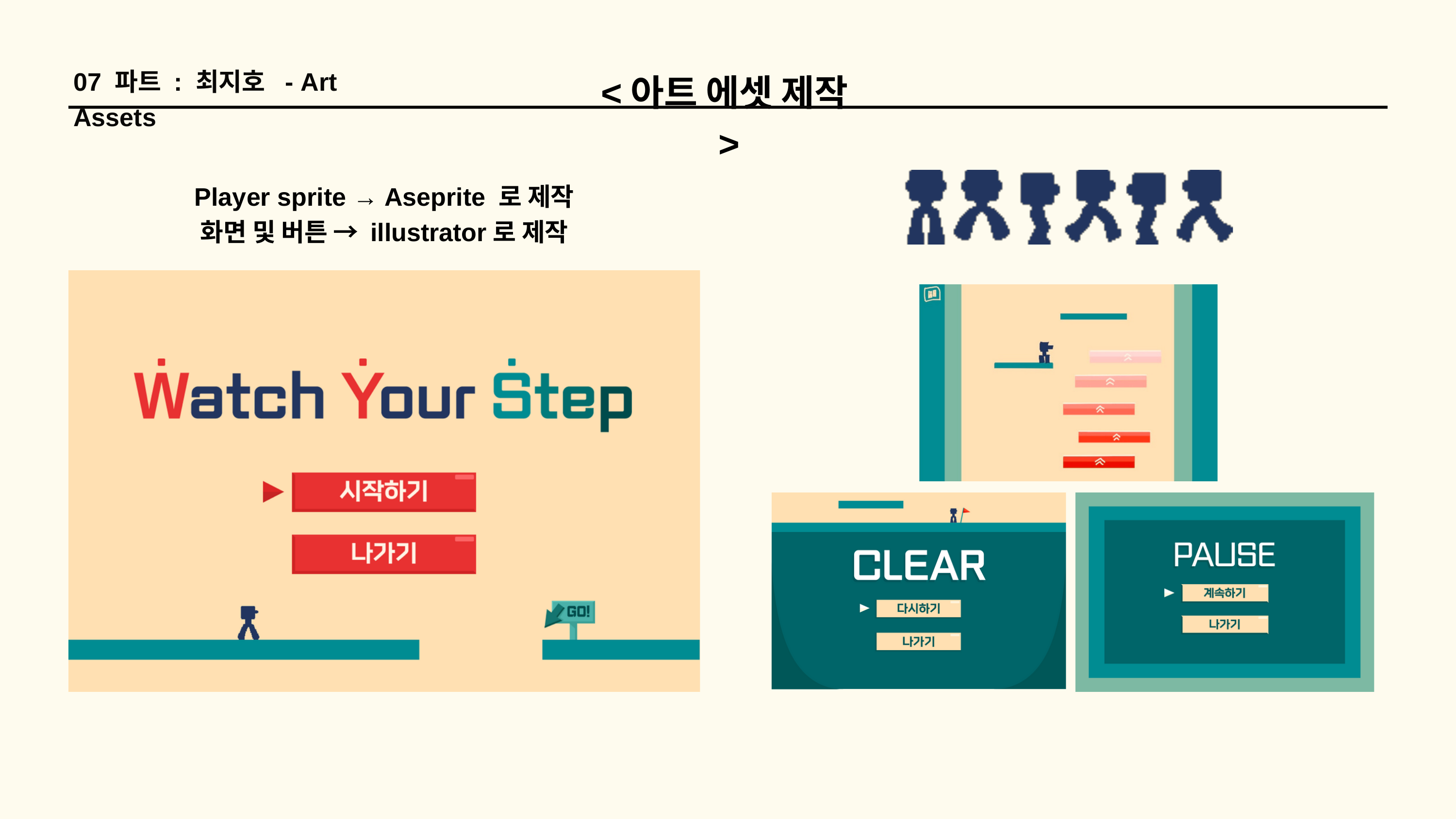

07 파트 : 최지호  - Art Assets
<아트 에셋 제작>

Player sprite → Aseprite 로 제작
화면 및 버튼 → illustrator로 제작